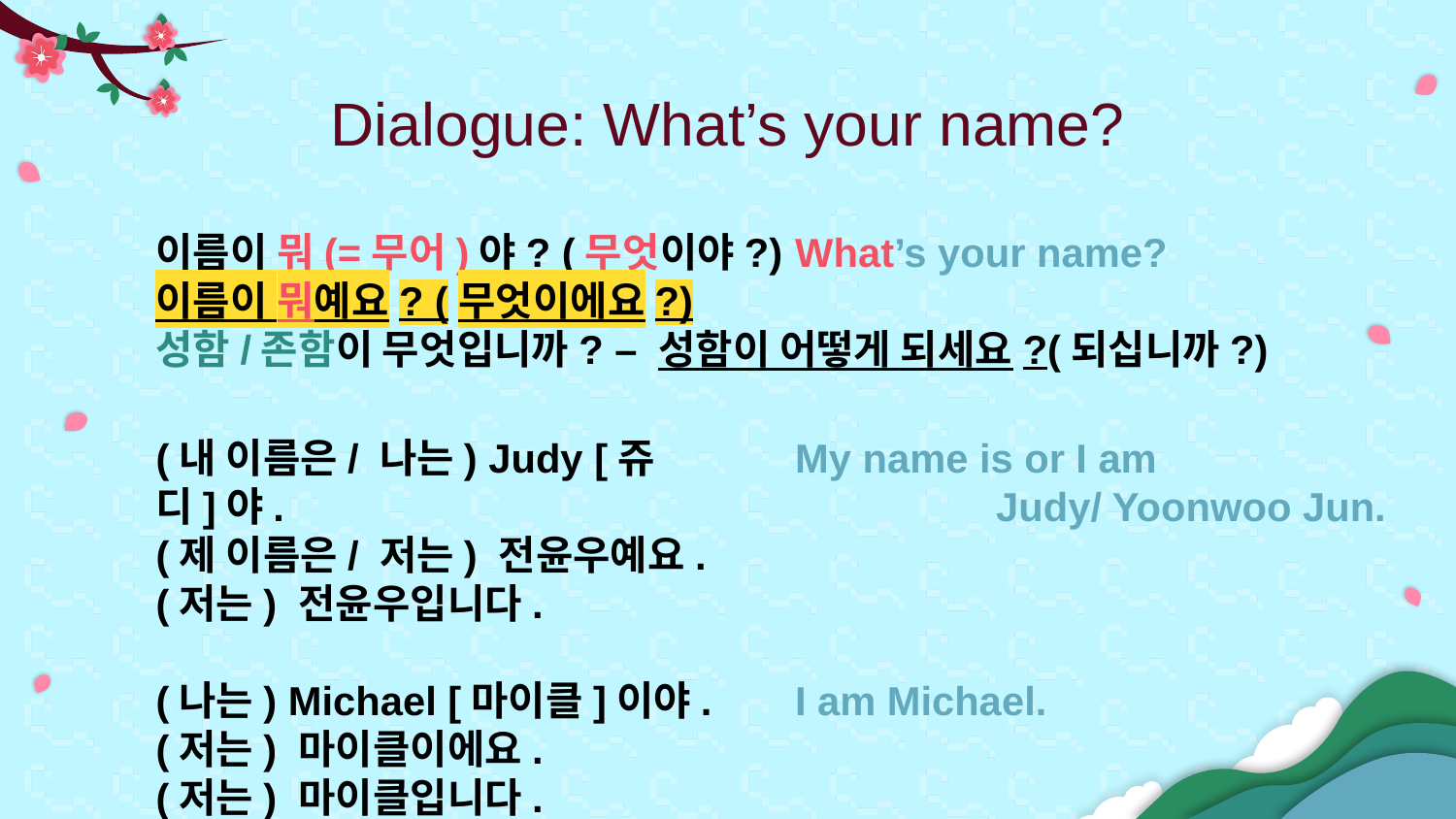

# Dialogue: What’s your name?
이름이 뭐(=무어)야? (무엇이야?)
이름이 뭐예요? (무엇이에요?)
성함/존함이 무엇입니까? – 성함이 어떻게 되세요?(되십니까?)
What’s your name?
(내 이름은/ 나는) Judy [쥬디]야.
(제 이름은/ 저는) 전윤우예요.
(저는) 전윤우입니다.

(나는) Michael [마이클]이야.
(저는) 마이클이에요.
(저는) 마이클입니다.
My name is or I am
                  Judy/ Yoonwoo Jun.

I am Michael.